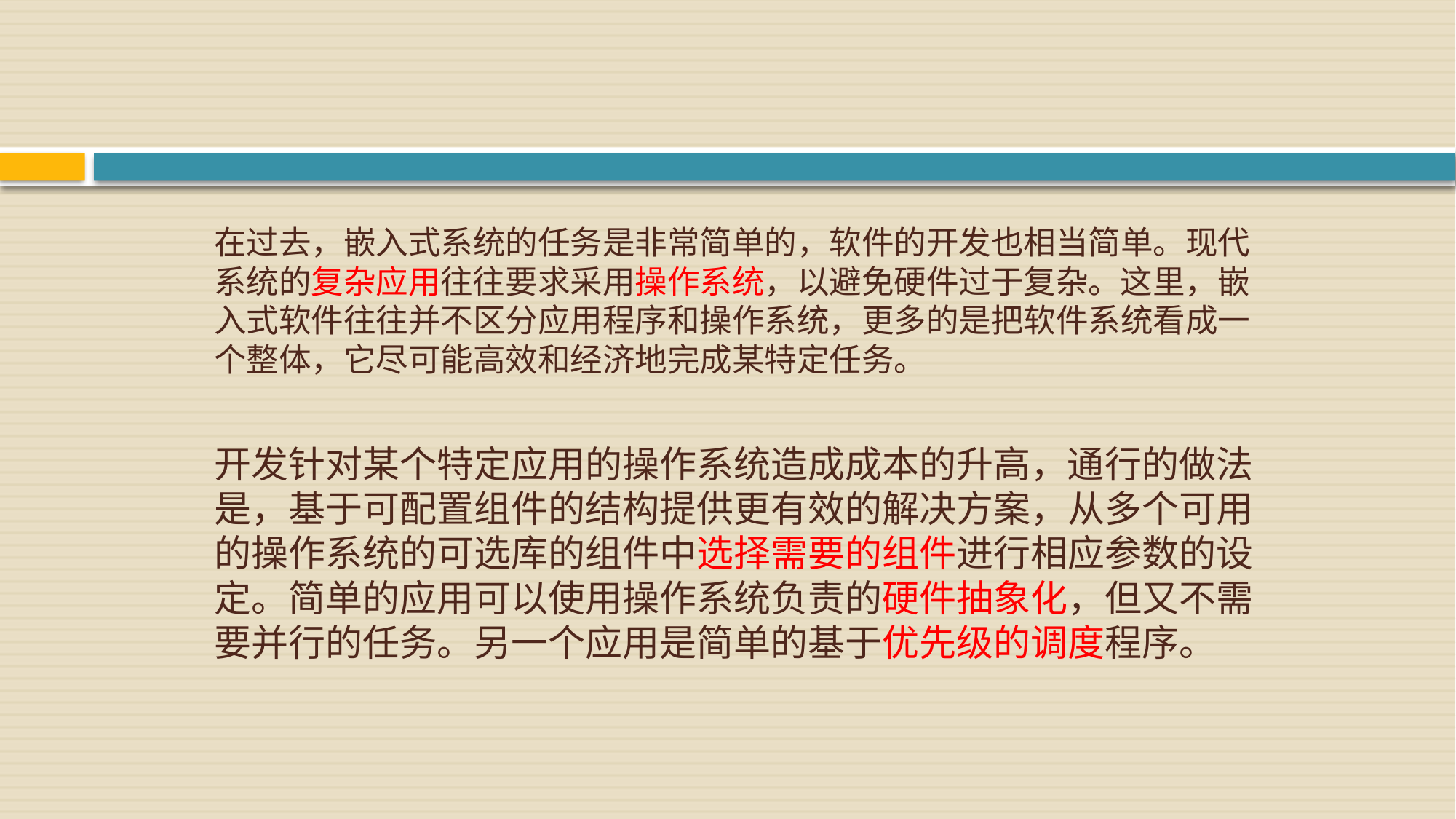

# 在过去，嵌入式系统的任务是非常简单的，软件的开发也相当简单。现代系统的复杂应用往往要求采用操作系统，以避免硬件过于复杂。这里，嵌入式软件往往并不区分应用程序和操作系统，更多的是把软件系统看成一个整体，它尽可能高效和经济地完成某特定任务。

开发针对某个特定应用的操作系统造成成本的升高，通行的做法是，基于可配置组件的结构提供更有效的解决方案，从多个可用的操作系统的可选库的组件中选择需要的组件进行相应参数的设定。简单的应用可以使用操作系统负责的硬件抽象化，但又不需要并行的任务。另一个应用是简单的基于优先级的调度程序。